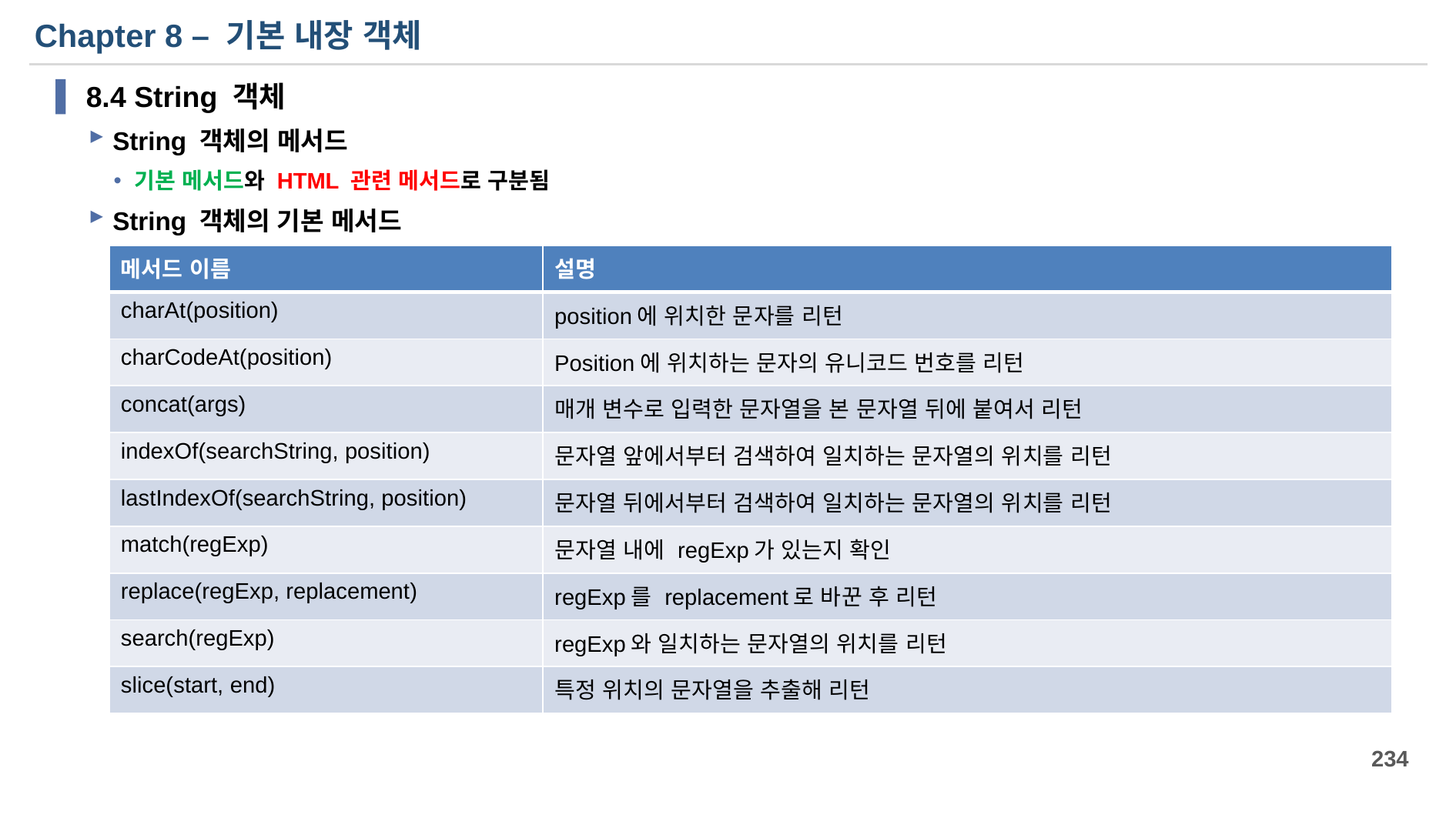

# Chapter 8 – 기본 내장 객체
8.4 String 객체
String 객체의 메서드
기본 메서드와 HTML 관련 메서드로 구분됨
String 객체의 기본 메서드

| 메서드 이름 | 설명 |
| --- | --- |
| charAt(position) | position에 위치한 문자를 리턴 |
| charCodeAt(position) | Position에 위치하는 문자의 유니코드 번호를 리턴 |
| concat(args) | 매개 변수로 입력한 문자열을 본 문자열 뒤에 붙여서 리턴 |
| indexOf(searchString, position) | 문자열 앞에서부터 검색하여 일치하는 문자열의 위치를 리턴 |
| lastIndexOf(searchString, position) | 문자열 뒤에서부터 검색하여 일치하는 문자열의 위치를 리턴 |
| match(regExp) | 문자열 내에 regExp가 있는지 확인 |
| replace(regExp, replacement) | regExp를 replacement로 바꾼 후 리턴 |
| search(regExp) | regExp와 일치하는 문자열의 위치를 리턴 |
| slice(start, end) | 특정 위치의 문자열을 추출해 리턴 |
234